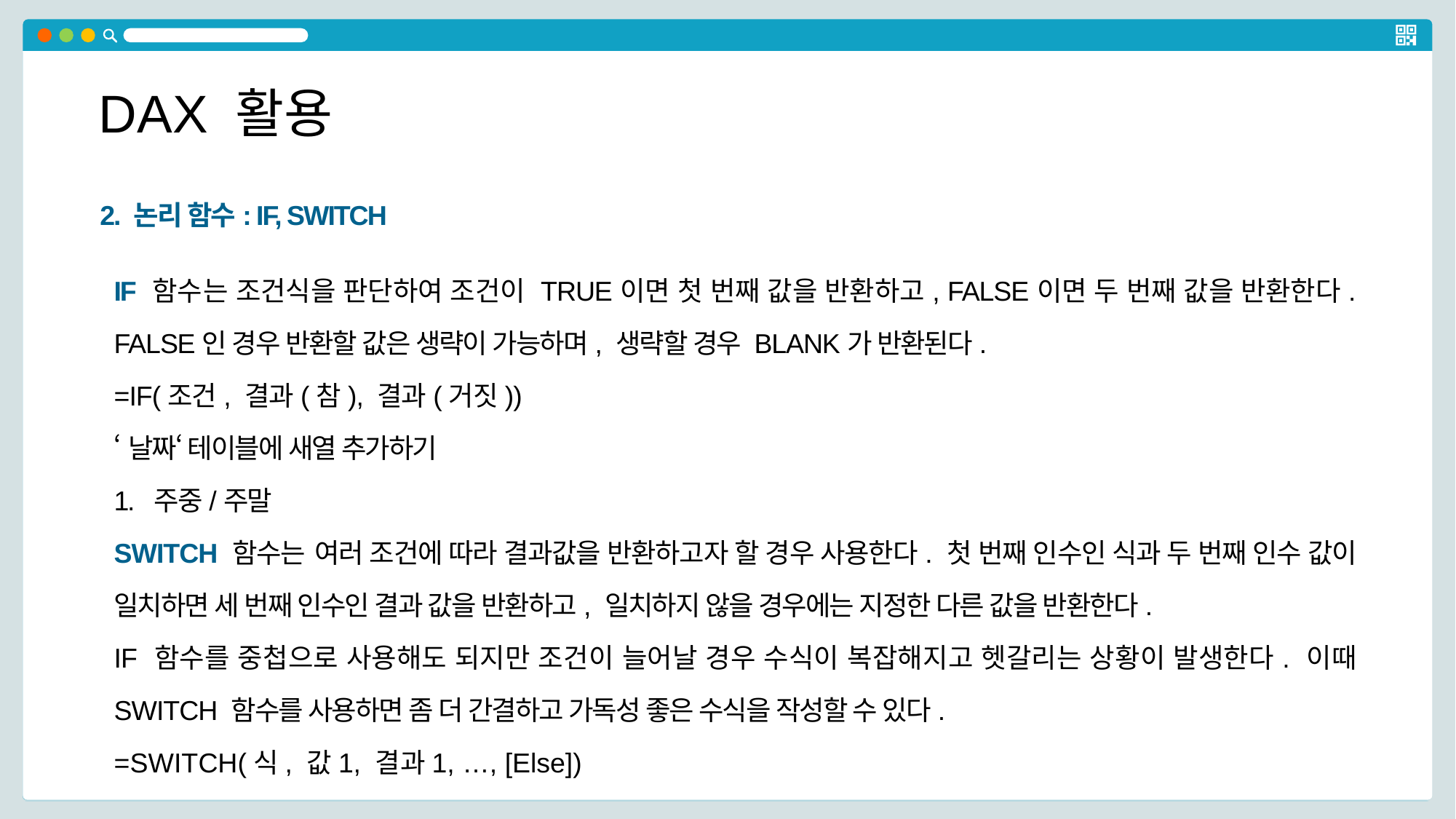

DAX 활용
2. 논리 함수: IF, SWITCH
IF 함수는 조건식을 판단하여 조건이 TRUE이면 첫 번째 값을 반환하고, FALSE이면 두 번째 값을 반환한다. FALSE인 경우 반환할 값은 생략이 가능하며, 생략할 경우 BLANK가 반환된다.
=IF(조건, 결과(참), 결과(거짓))
‘날짜‘ 테이블에 새열 추가하기
1.  주중/주말
SWITCH 함수는 여러 조건에 따라 결과값을 반환하고자 할 경우 사용한다. 첫 번째 인수인 식과 두 번째 인수 값이 일치하면 세 번째 인수인 결과 값을 반환하고, 일치하지 않을 경우에는 지정한 다른 값을 반환한다.
IF 함수를 중첩으로 사용해도 되지만 조건이 늘어날 경우 수식이 복잡해지고 헷갈리는 상황이 발생한다. 이때 SWITCH 함수를 사용하면 좀 더 간결하고 가독성 좋은 수식을 작성할 수 있다.
=SWITCH(식, 값1, 결과1, …, [Else])